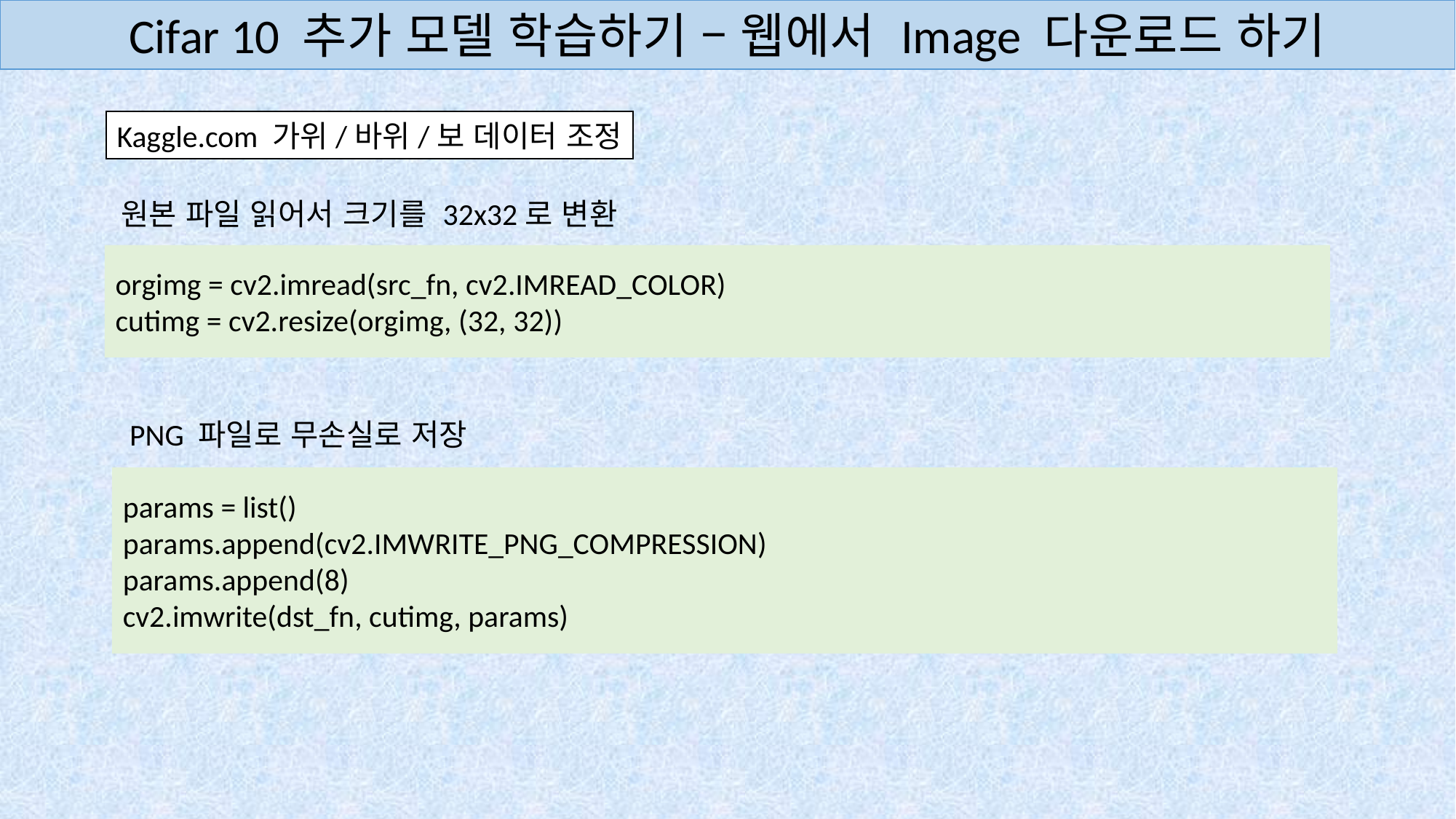

Cifar 10 추가 모델 학습하기 – 웹에서 Image 다운로드 하기
Kaggle.com 가위/바위/보 데이터 조정
원본 파일 읽어서 크기를 32x32로 변환
orgimg = cv2.imread(src_fn, cv2.IMREAD_COLOR)
cutimg = cv2.resize(orgimg, (32, 32))
PNG 파일로 무손실로 저장
params = list()
params.append(cv2.IMWRITE_PNG_COMPRESSION)
params.append(8)
cv2.imwrite(dst_fn, cutimg, params)